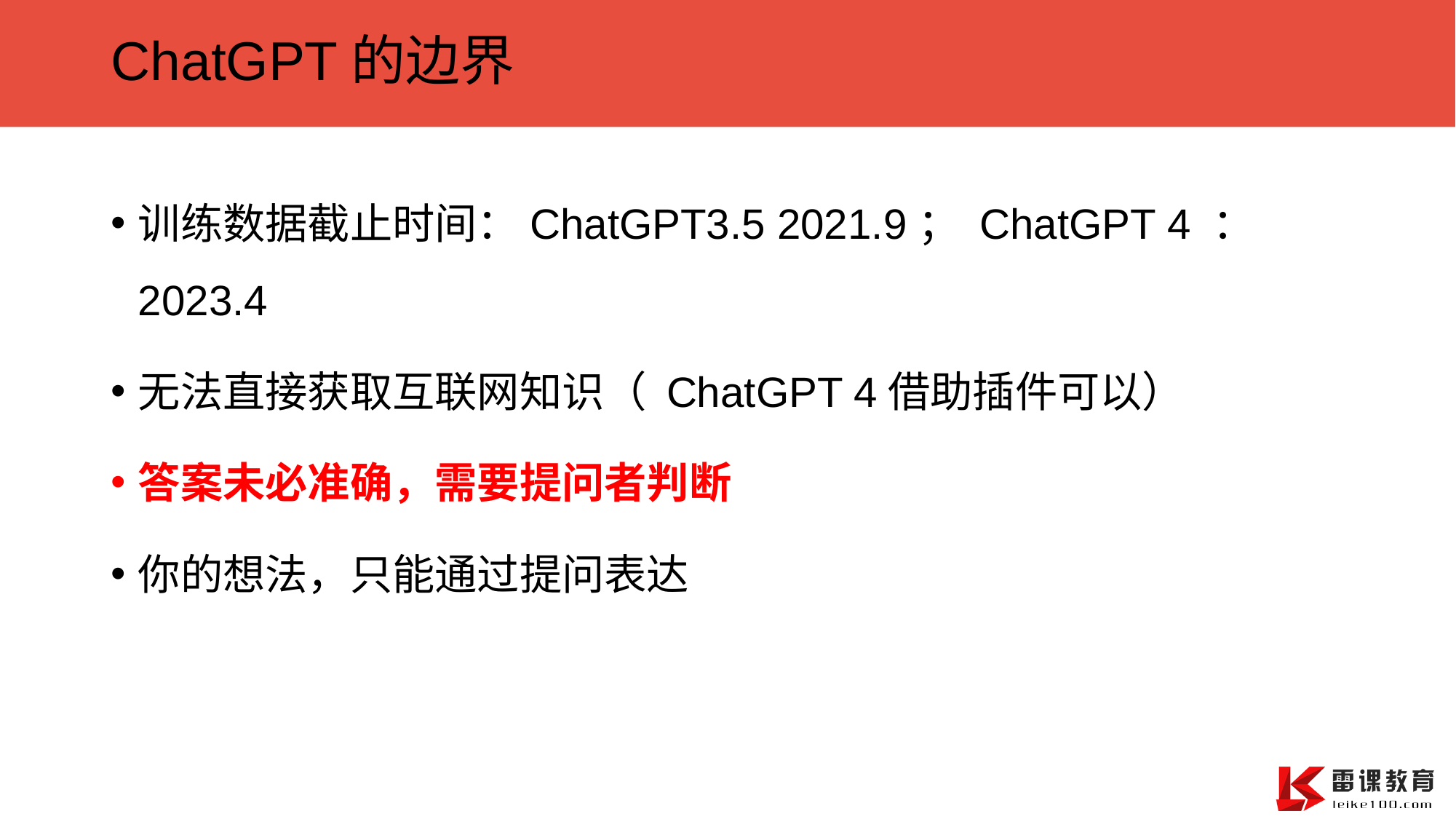

# ChatGPT的边界
训练数据截止时间：ChatGPT3.5 2021.9； ChatGPT 4 ：2023.4
无法直接获取互联网知识（ ChatGPT 4借助插件可以）
答案未必准确，需要提问者判断
你的想法，只能通过提问表达